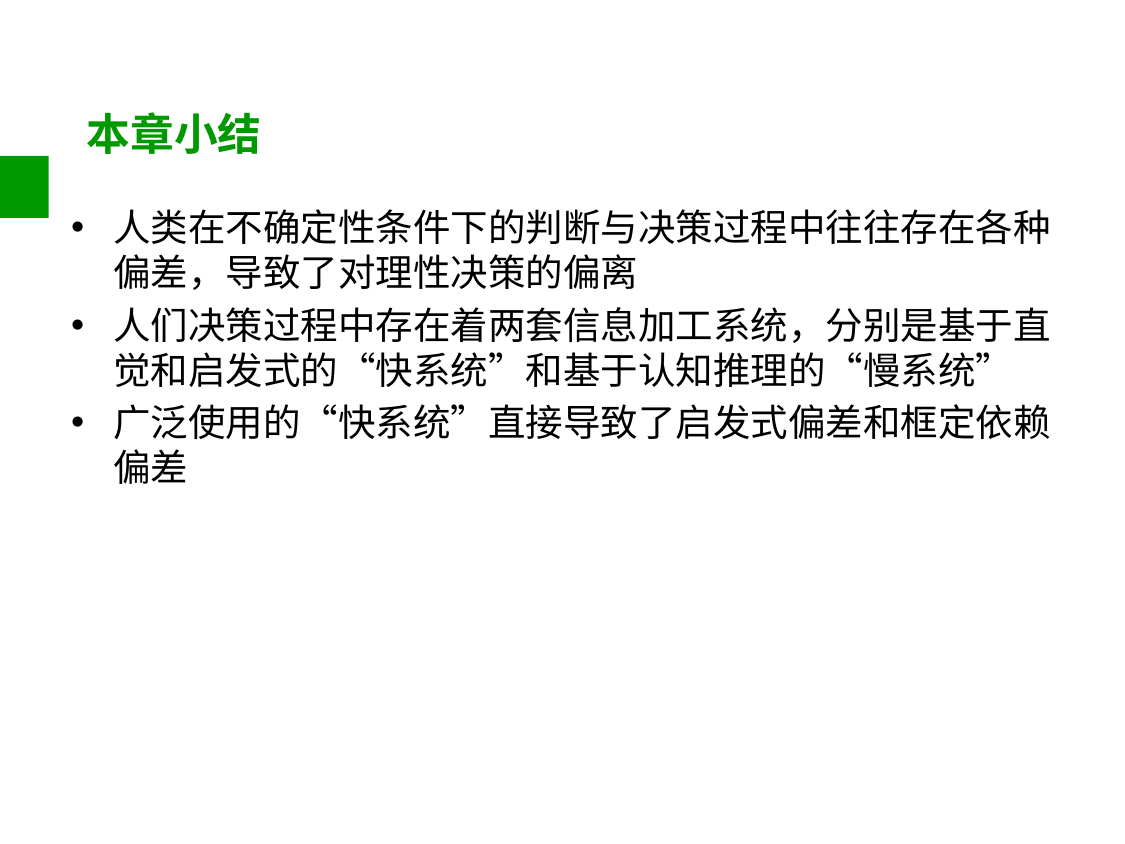

# 本章小结

人类在不确定性条件下的判断与决策过程中往往存在各种偏差，导致了对理性决策的偏离
人们决策过程中存在着两套信息加工系统，分别是基于直觉和启发式的“快系统”和基于认知推理的“慢系统”
广泛使用的“快系统”直接导致了启发式偏差和框定依赖偏差

68